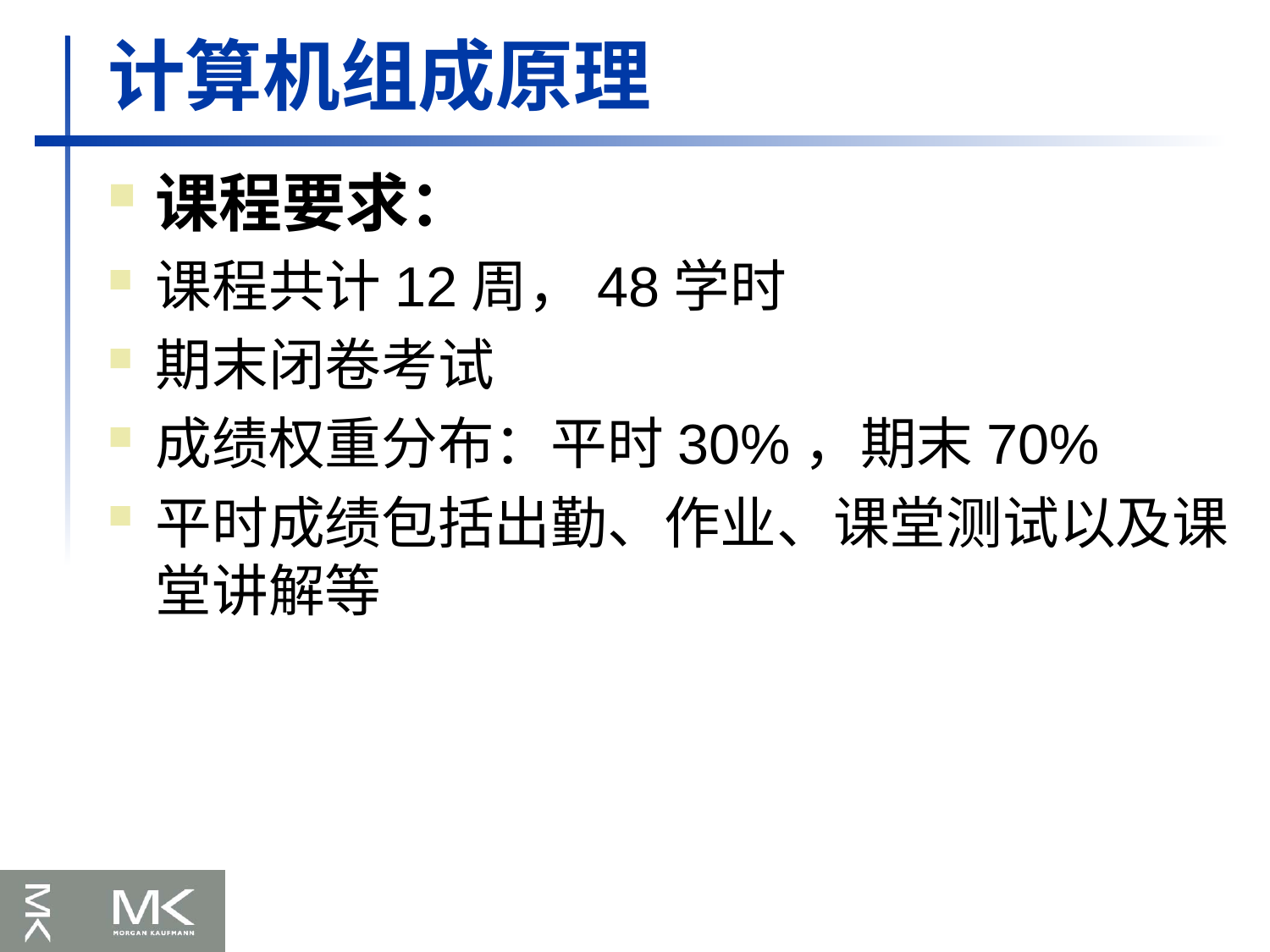

# 计算机组成原理
课程要求：
课程共计12周，48学时
期末闭卷考试
成绩权重分布：平时30%，期末70%
平时成绩包括出勤、作业、课堂测试以及课堂讲解等